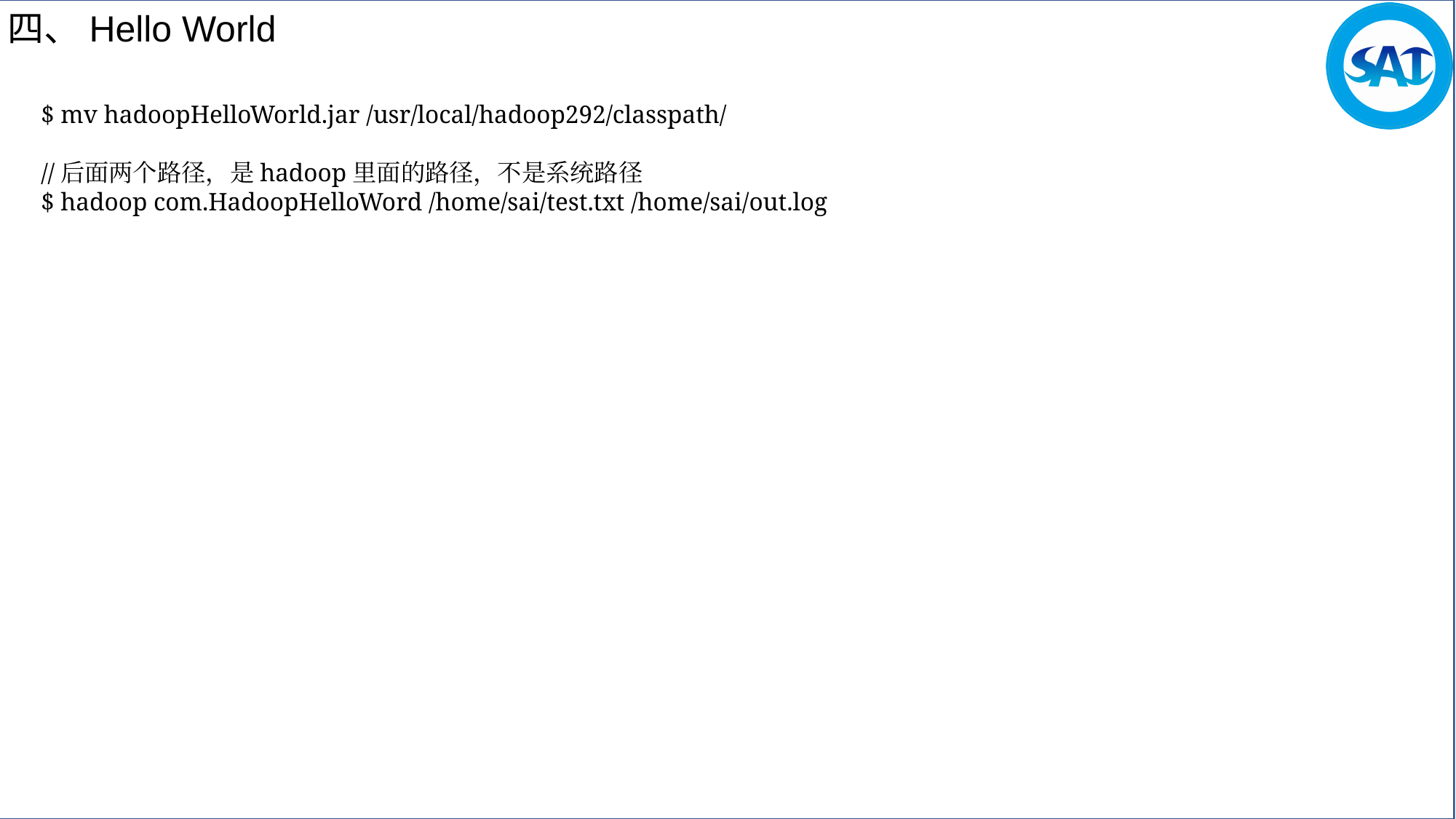

四、Hello World
$ mv hadoopHelloWorld.jar /usr/local/hadoop292/classpath/

//后面两个路径，是hadoop里面的路径，不是系统路径
$ hadoop com.HadoopHelloWord /home/sai/test.txt /home/sai/out.log